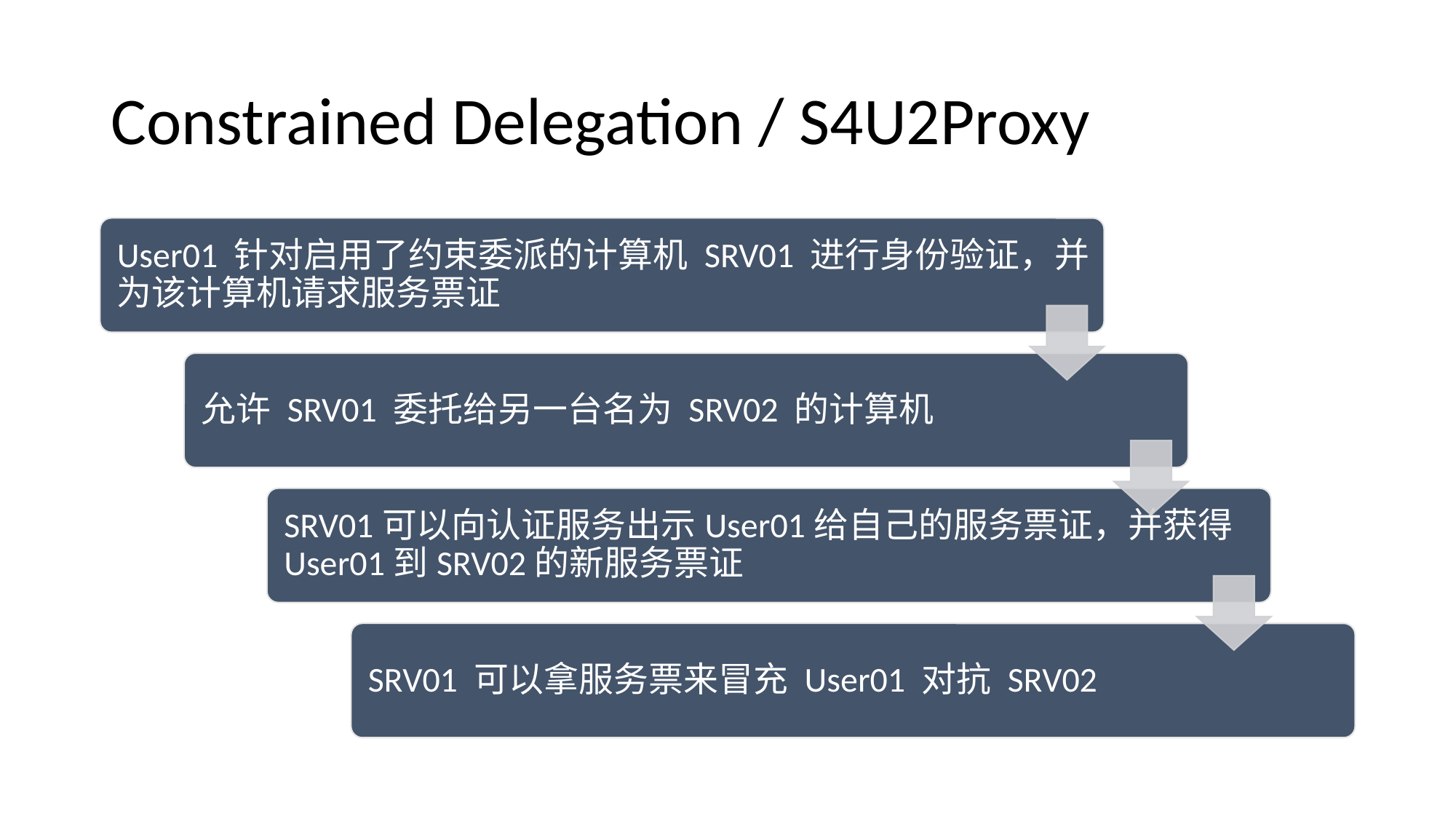

# Constrained Delegation / S4U2Proxy
User01 针对启用了约束委派的计算机 SRV01 进行身份验证，并为该计算机请求服务票证
允许 SRV01 委托给另一台名为 SRV02 的计算机
SRV01可以向认证服务出示User01给自己的服务票证，并获得User01到SRV02的新服务票证
SRV01 可以拿服务票来冒充 User01 对抗 SRV02